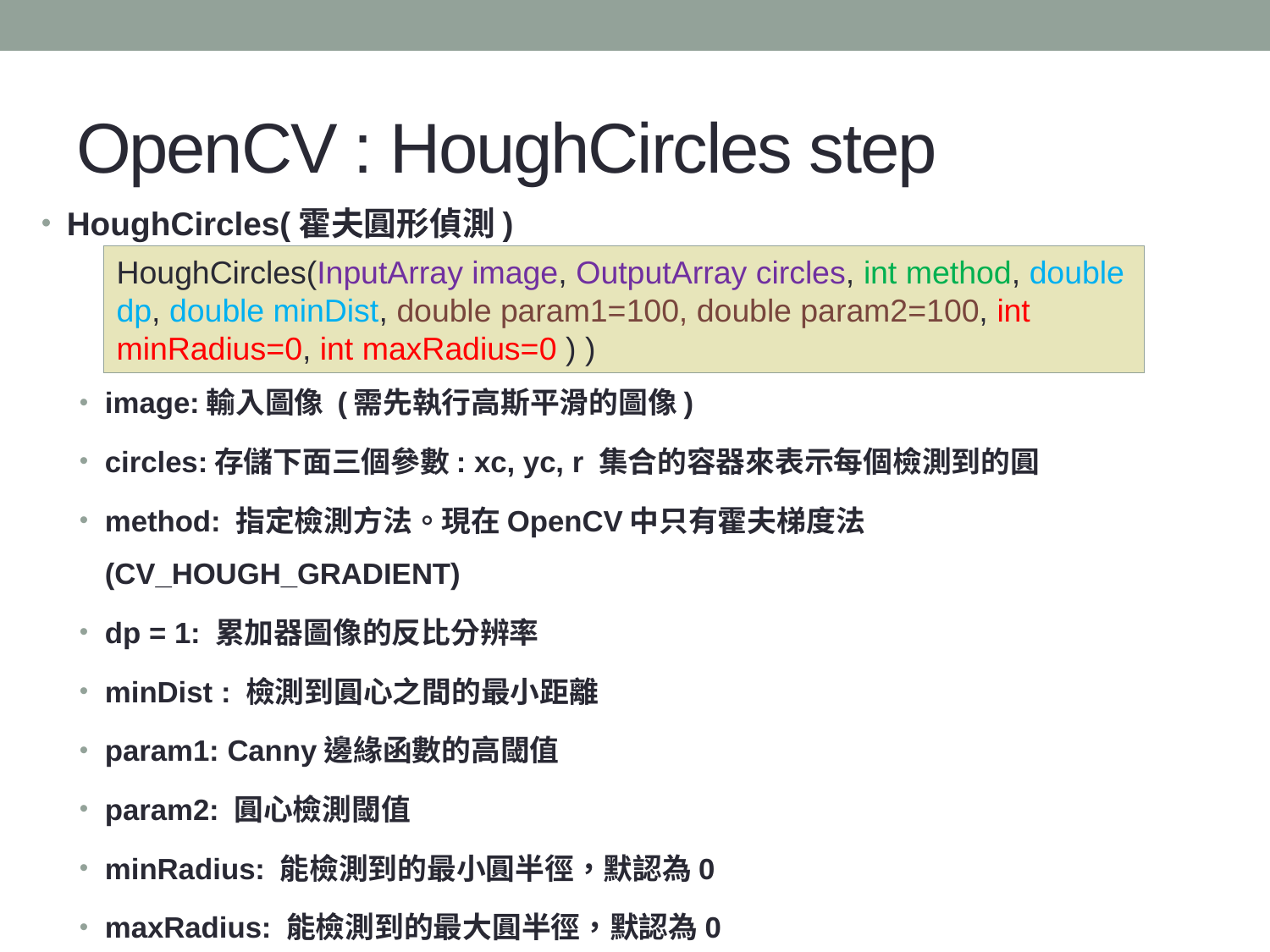

# OpenCV : HoughCircles step

HoughCircles(霍夫圓形偵測)

   它能給我們提供一組參數對(ϴ, r ϴ)的集合來表示檢測到的直線
image:輸入圖像 (需先執行高斯平滑的圖像)
circles:存儲下面三個參數: xc, yc, r 集合的容器來表示每個檢測到的圓
method: 指定檢測方法。現在OpenCV中只有霍夫梯度法(CV_HOUGH_GRADIENT)
dp = 1: 累加器圖像的反比分辨率
minDist : 檢測到圓心之間的最小距離
param1: Canny邊緣函數的高閾值
param2: 圓心檢測閾值
minRadius: 能檢測到的最小圓半徑，默認為0
maxRadius: 能檢測到的最大圓半徑，默認為0
HoughCircles(InputArray image, OutputArray circles, int method, double dp, double minDist, double param1=100, double param2=100, int minRadius=0, int maxRadius=0 ) )